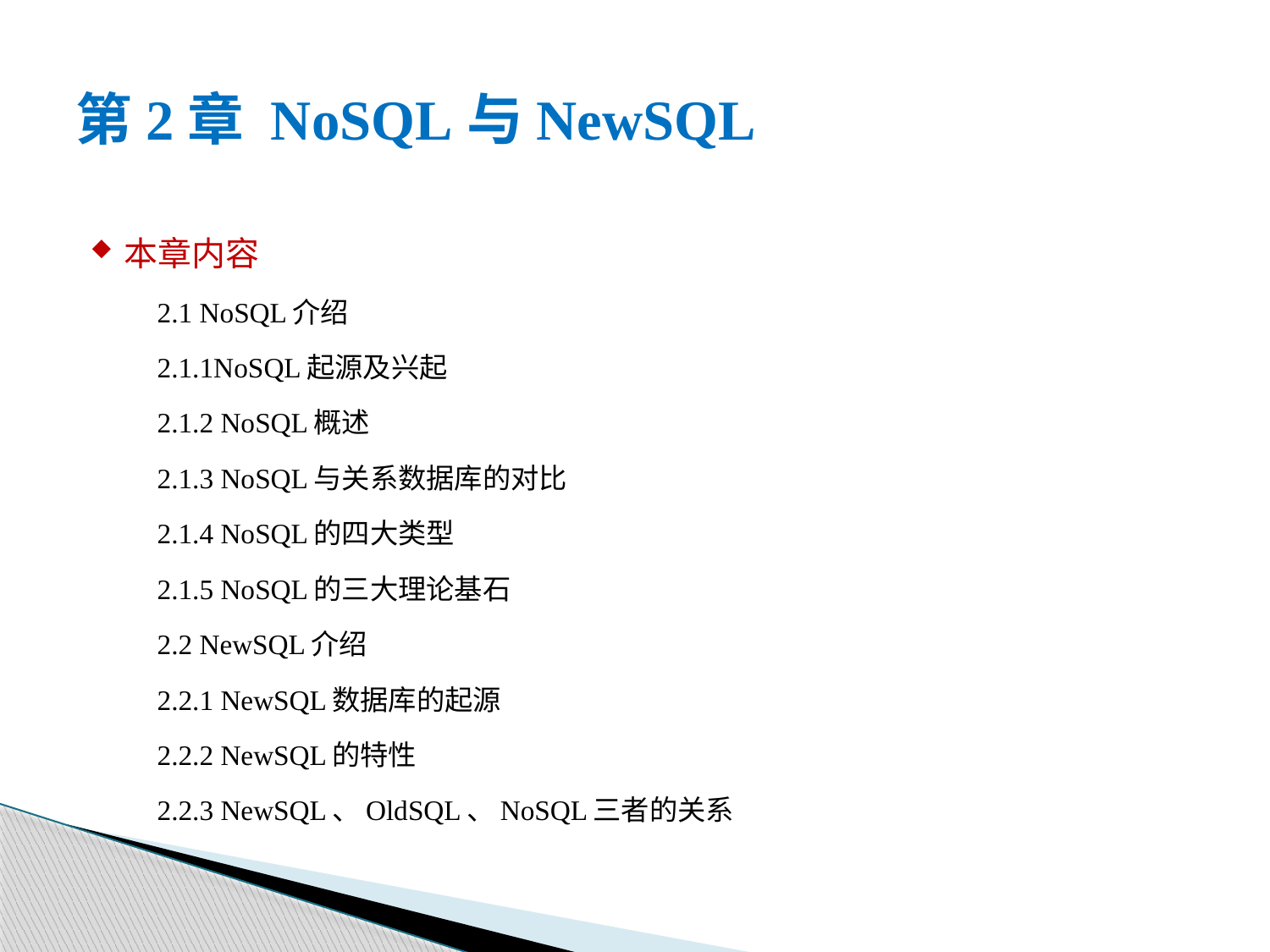

# 第2章 NoSQL与NewSQL
本章内容
	2.1 NoSQL介绍
		2.1.1NoSQL起源及兴起
		2.1.2 NoSQL概述
		2.1.3 NoSQL与关系数据库的对比
		2.1.4 NoSQL的四大类型
		2.1.5 NoSQL的三大理论基石
	2.2 NewSQL介绍
		2.2.1 NewSQL数据库的起源
		2.2.2 NewSQL的特性
		2.2.3 NewSQL、OldSQL、NoSQL三者的关系